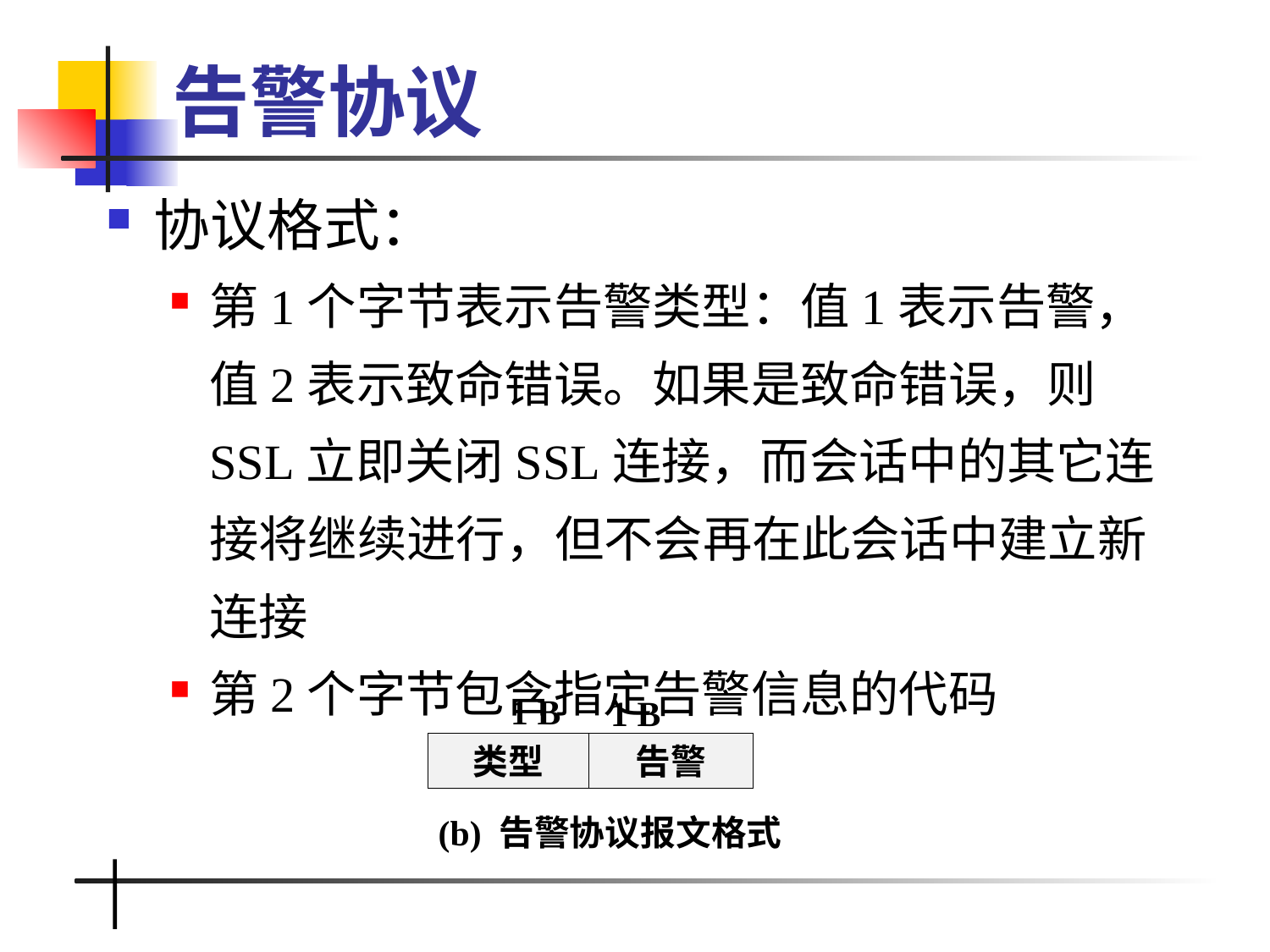

# 告警协议
协议格式：
第1个字节表示告警类型：值1表示告警，值2表示致命错误。如果是致命错误，则SSL立即关闭SSL连接，而会话中的其它连接将继续进行，但不会再在此会话中建立新连接
第2个字节包含指定告警信息的代码
1 B
1 B
类型
告警
(b) 告警协议报文格式